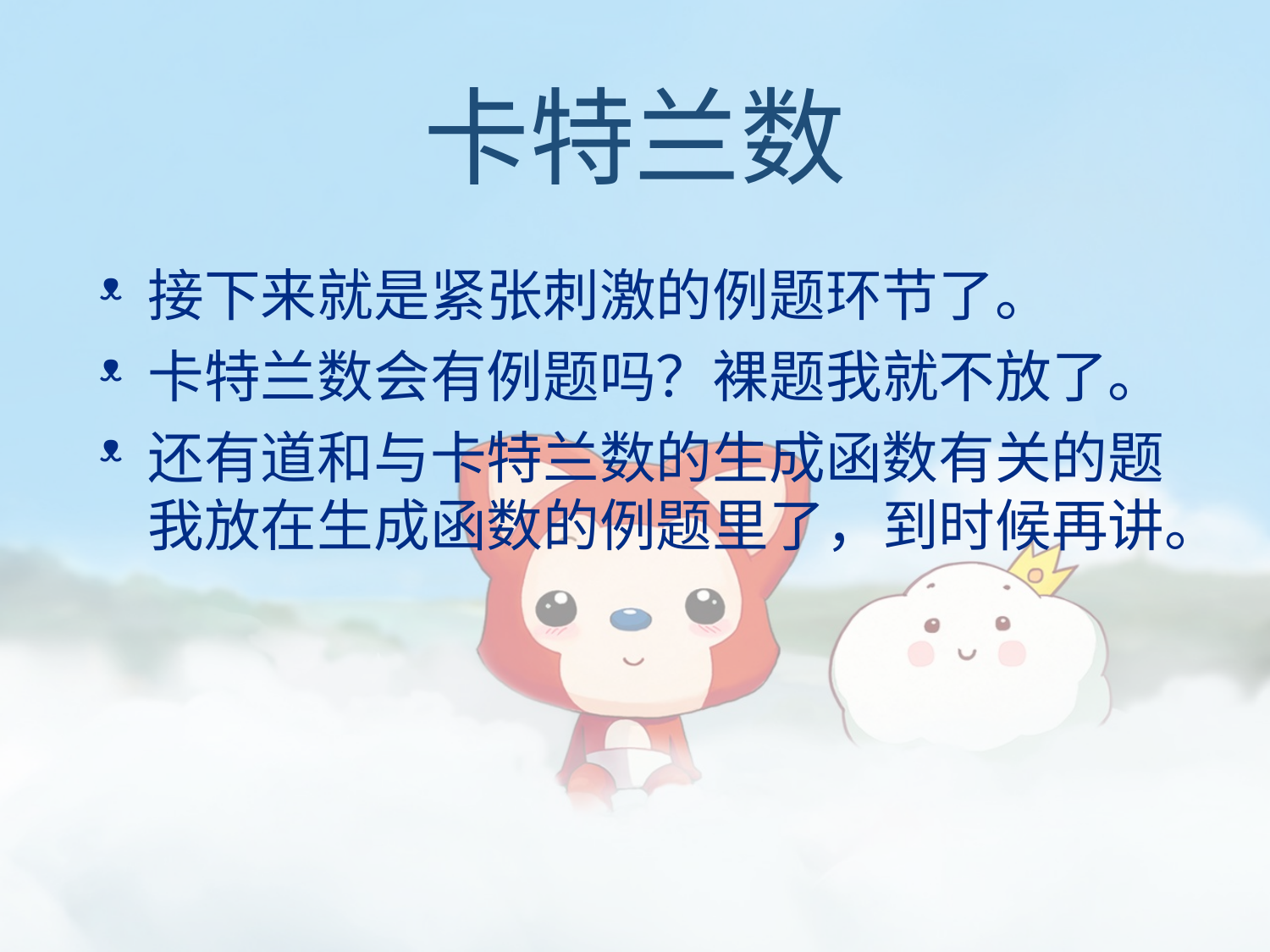

# 卡特兰数
接下来就是紧张刺激的例题环节了。
卡特兰数会有例题吗？裸题我就不放了。
还有道和与卡特兰数的生成函数有关的题我放在生成函数的例题里了，到时候再讲。

40